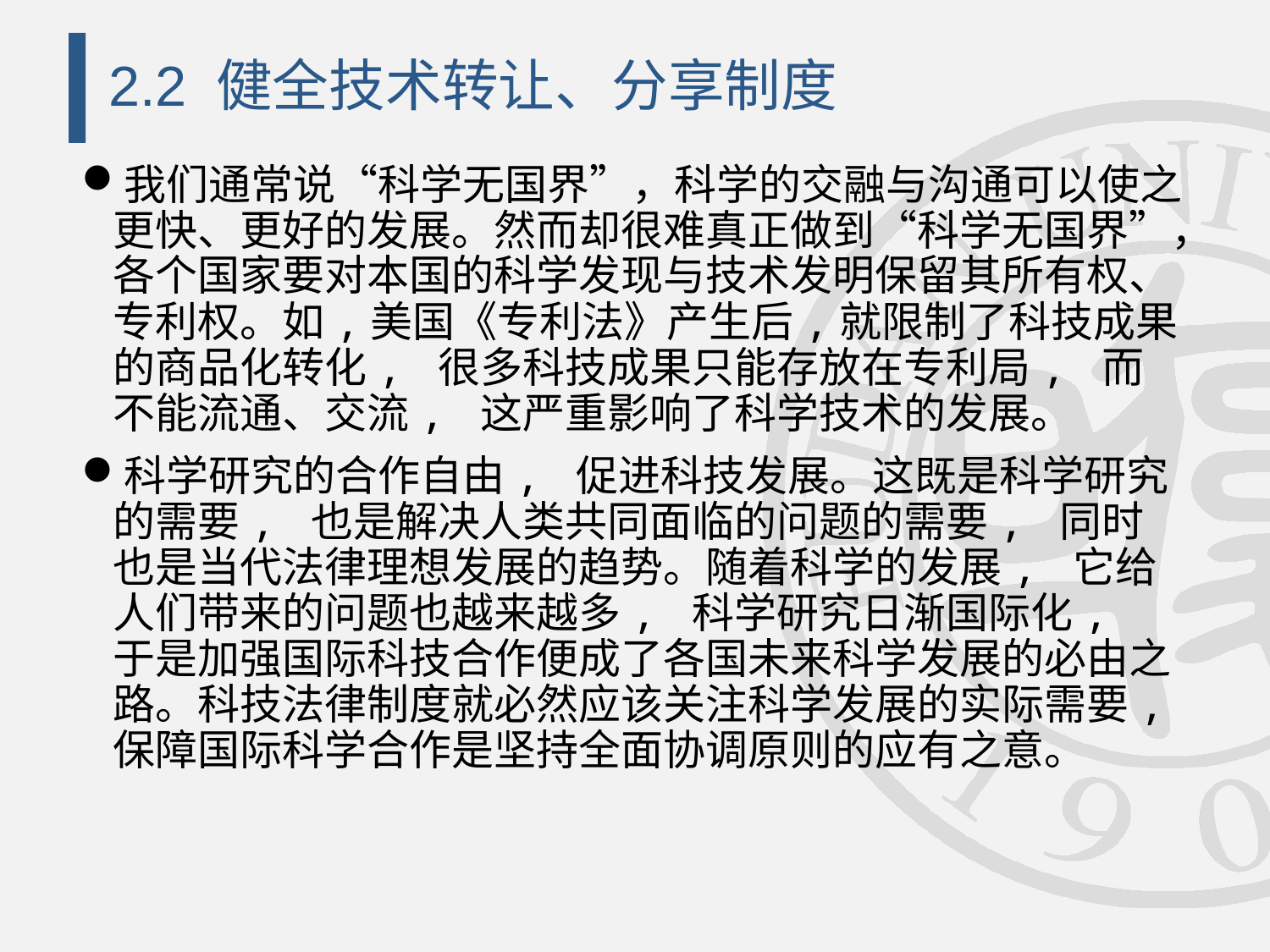

# 2.2 健全技术转让、分享制度
我们通常说“科学无国界”，科学的交融与沟通可以使之更快、更好的发展。然而却很难真正做到“科学无国界”，各个国家要对本国的科学发现与技术发明保留其所有权、专利权。如,美国《专利法》产生后,就限制了科技成果的商品化转化, 很多科技成果只能存放在专利局, 而不能流通、交流, 这严重影响了科学技术的发展。
科学研究的合作自由, 促进科技发展。这既是科学研究的需要, 也是解决人类共同面临的问题的需要, 同时也是当代法律理想发展的趋势。随着科学的发展, 它给人们带来的问题也越来越多, 科学研究日渐国际化, 于是加强国际科技合作便成了各国未来科学发展的必由之路。科技法律制度就必然应该关注科学发展的实际需要, 保障国际科学合作是坚持全面协调原则的应有之意。